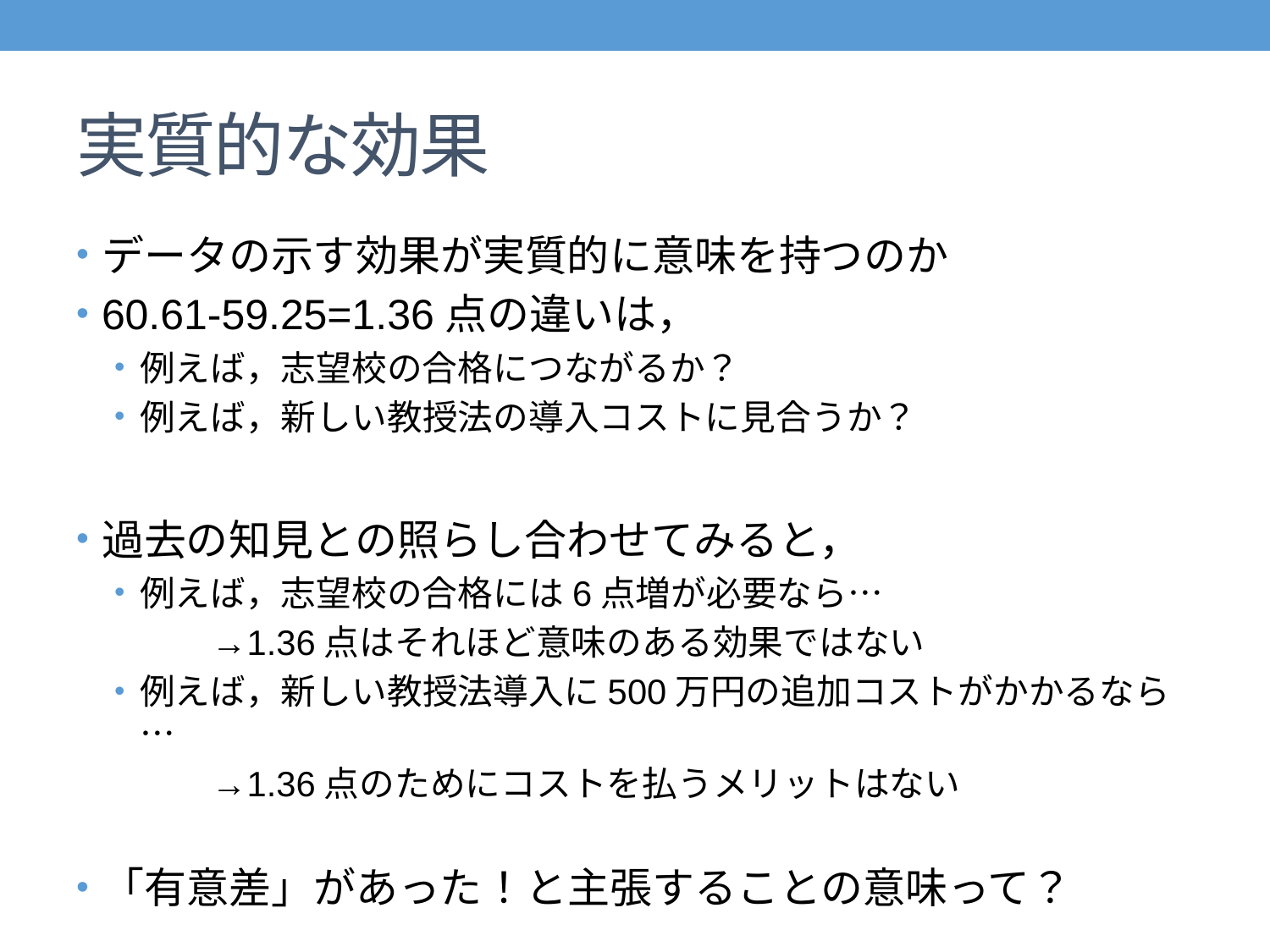

# 実質的な効果
データの示す効果が実質的に意味を持つのか
60.61-59.25=1.36点の違いは，
例えば，志望校の合格につながるか？
例えば，新しい教授法の導入コストに見合うか？

過去の知見との照らし合わせてみると，
例えば，志望校の合格には6点増が必要なら…
          →1.36点はそれほど意味のある効果ではない
例えば，新しい教授法導入に500万円の追加コストがかかるなら…
          →1.36点のためにコストを払うメリットはない

「有意差」があった！と主張することの意味って？